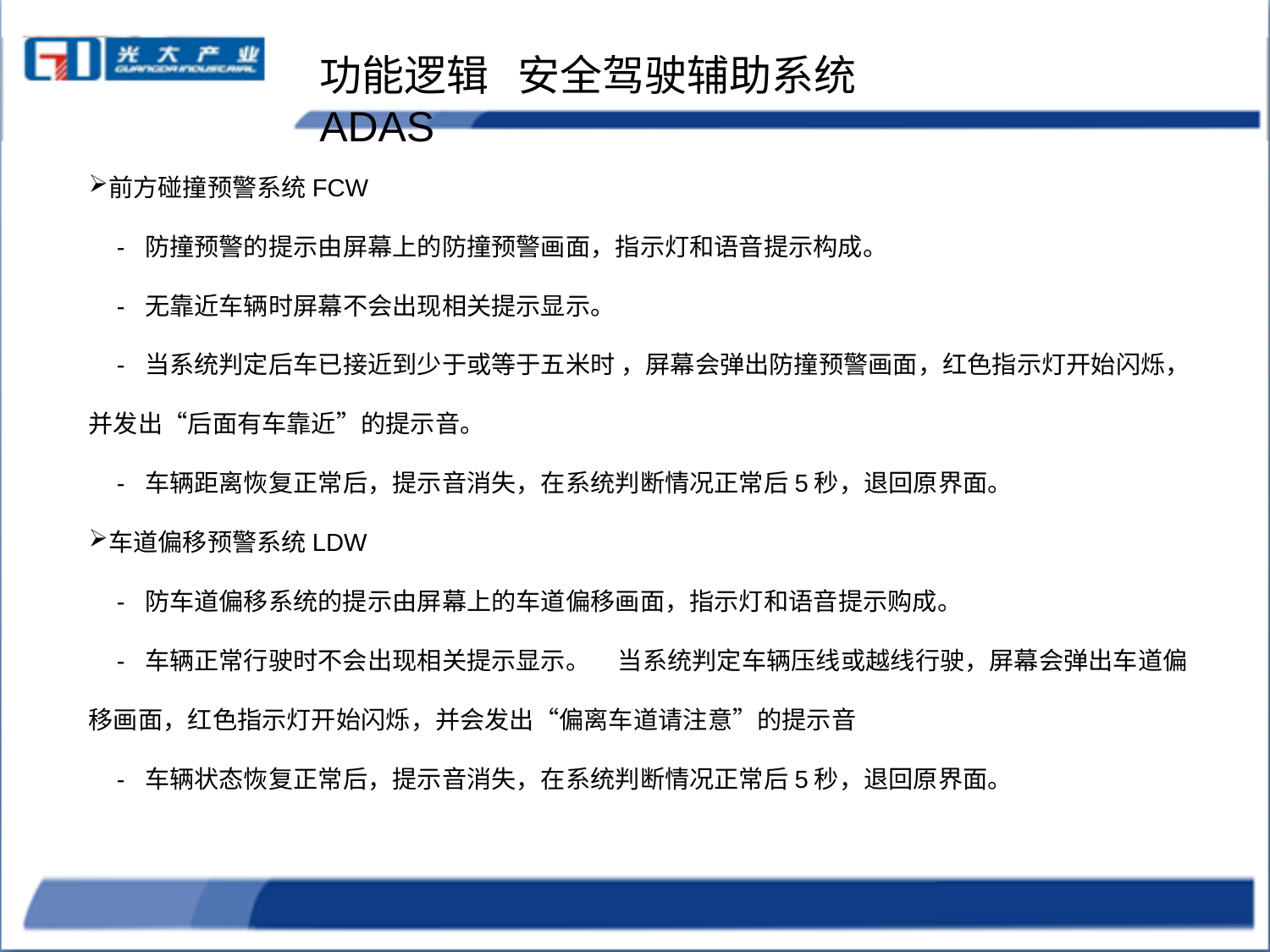

功能逻辑   安全驾驶辅助系统ADAS
前方碰撞预警系统FCW
    -  防撞预警的提示由屏幕上的防撞预警画面，指示灯和语音提示构成。
    -  无靠近车辆时屏幕不会出现相关提示显示。
    -  当系统判定后车已接近到少于或等于五米时 ，屏幕会弹出防撞预警画面，红色指示灯开始闪烁，并发出“后面有车靠近”的提示音。
    -  车辆距离恢复正常后，提示音消失，在系统判断情况正常后5秒，退回原界面。
车道偏移预警系统LDW
    -  防车道偏移系统的提示由屏幕上的车道偏移画面，指示灯和语音提示购成。
    -  车辆正常行驶时不会出现相关提示显示。     当系统判定车辆压线或越线行驶，屏幕会弹出车道偏移画面，红色指示灯开始闪烁，并会发出“偏离车道请注意”的提示音
    -  车辆状态恢复正常后，提示音消失，在系统判断情况正常后5秒，退回原界面。